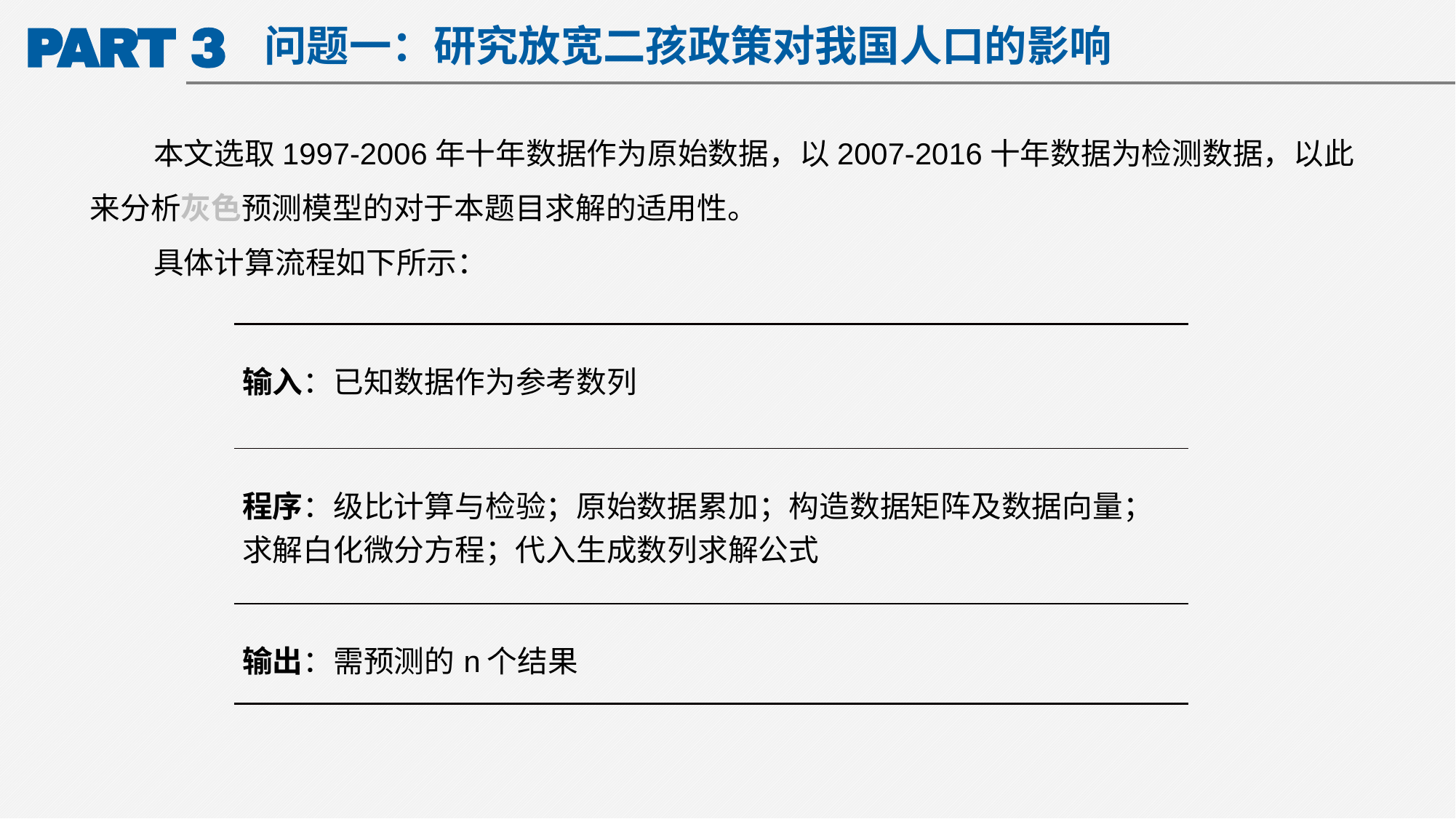

PART 3
问题一：研究放宽二孩政策对我国人口的影响
   本文选取1997-2006年十年数据作为原始数据，以2007-2016十年数据为检测数据，以此来分析灰色预测模型的对于本题目求解的适用性。
   具体计算流程如下所示：
| 输入：已知数据作为参考数列 |
| --- |
| 程序：级比计算与检验；原始数据累加；构造数据矩阵及数据向量；求解白化微分方程；代入生成数列求解公式 |
| 输出：需预测的n个结果 |